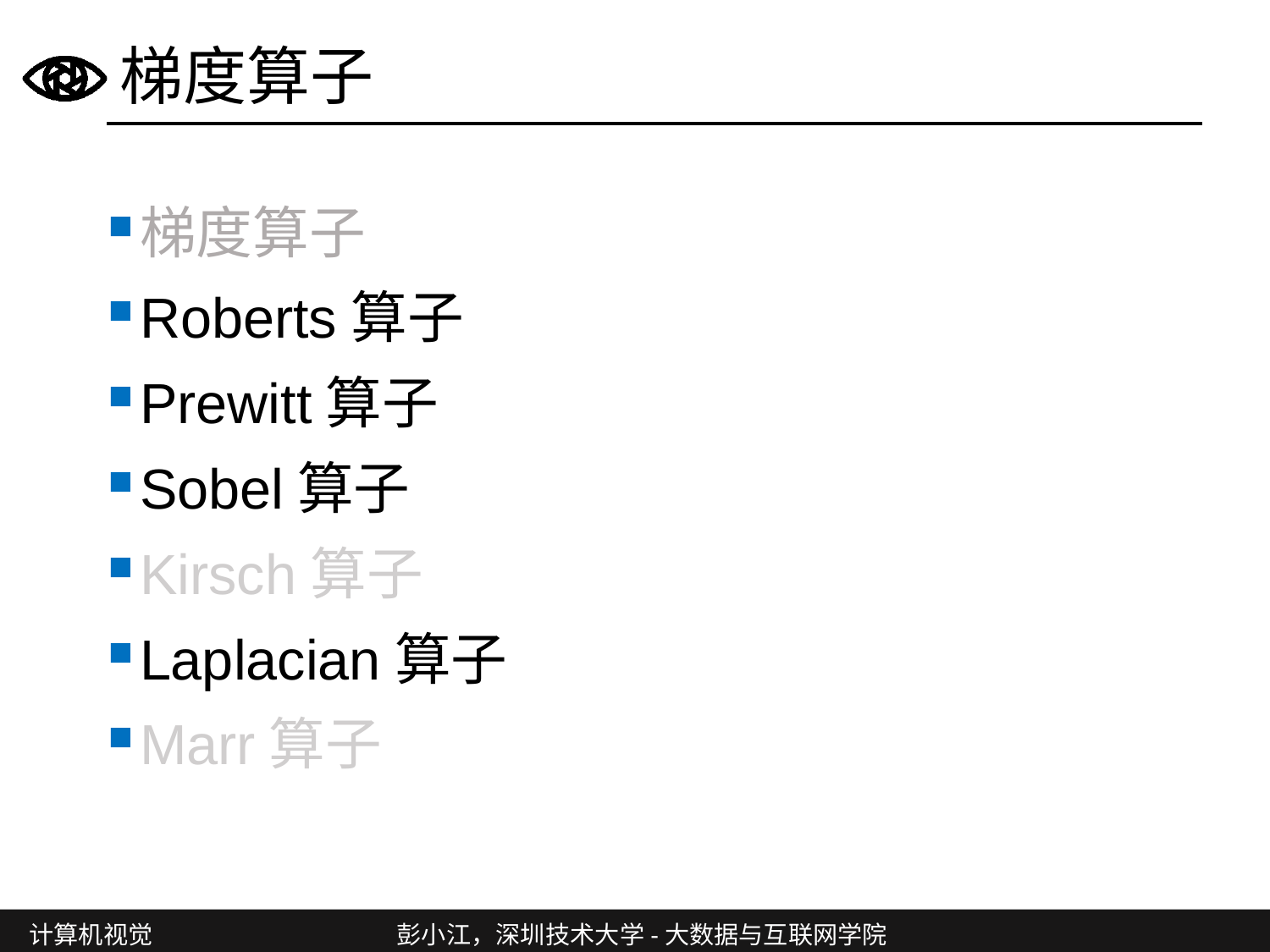

# 梯度算子
梯度算子
Roberts算子
Prewitt算子
Sobel算子
Kirsch算子
Laplacian算子
Marr算子